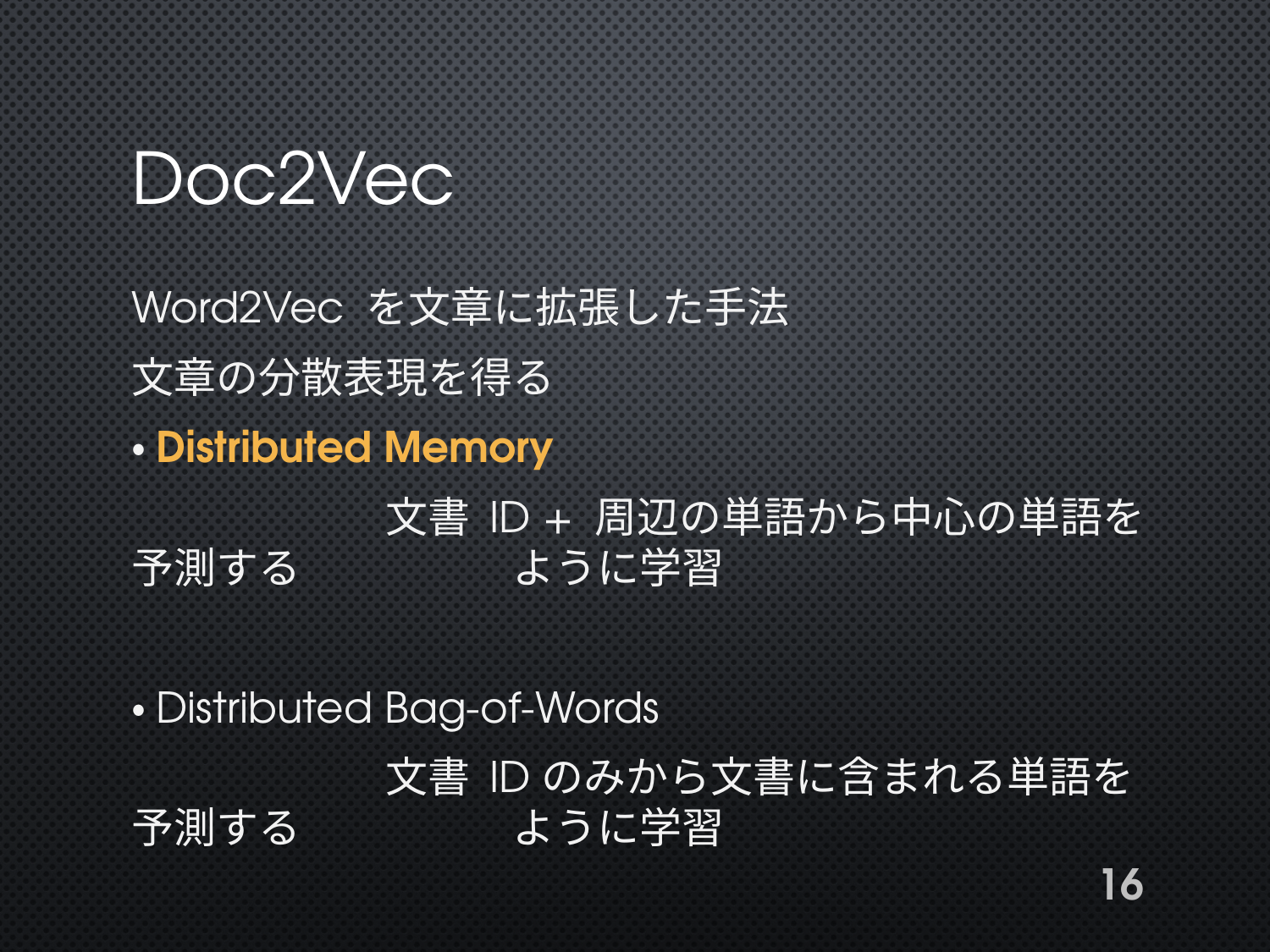

# Doc2Vec
Word2Vec を文章に拡張した手法
文章の分散表現を得る
・Distributed Memory
		文書 ID + 周辺の単語から中心の単語を予測する		ように学習

・Distributed Bag-of-Words
		文書 IDのみから文書に含まれる単語を予測する		ように学習
16